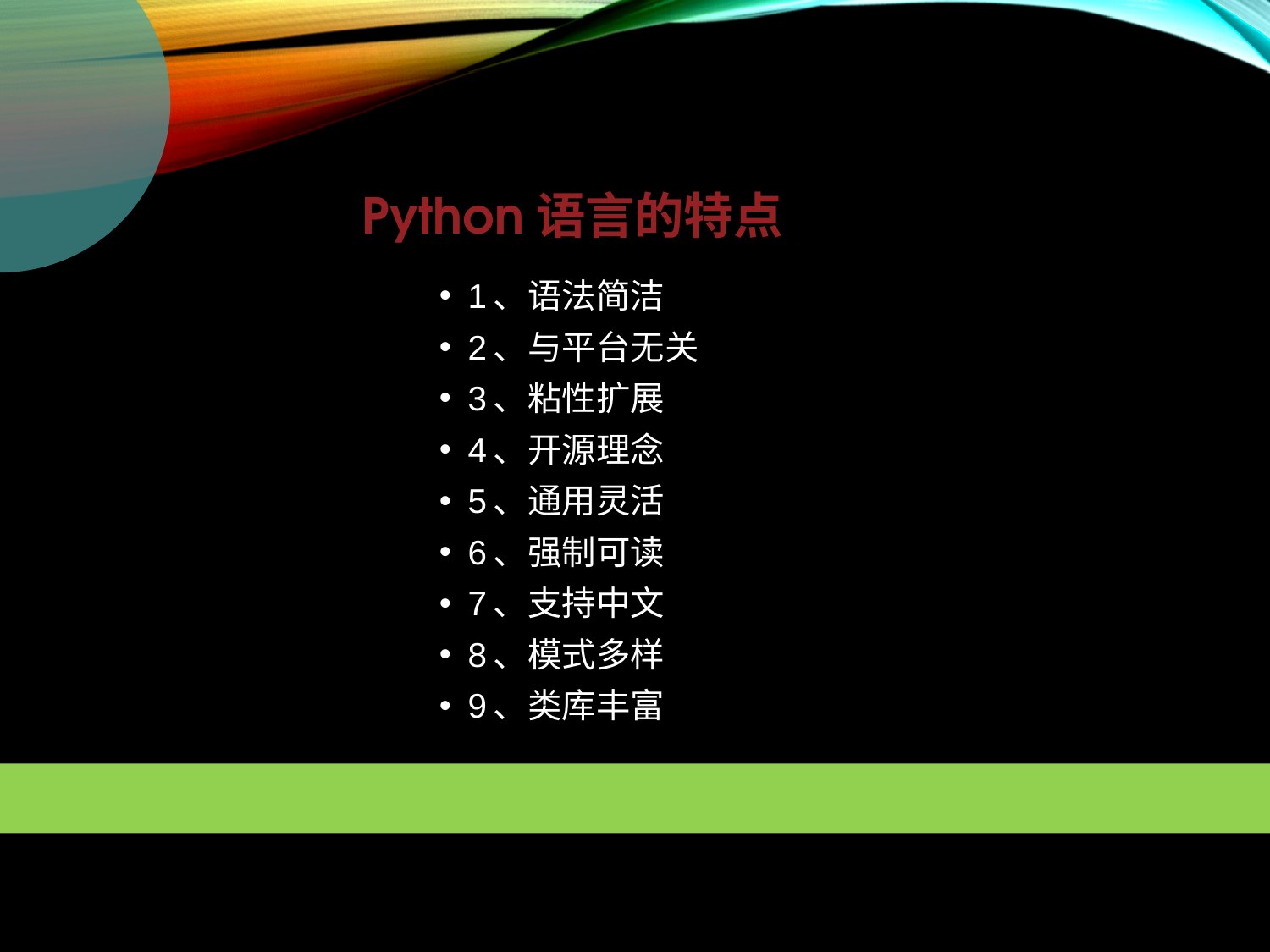

Python语言的特点
1、语法简洁
2、与平台无关
3、粘性扩展
4、开源理念
5、通用灵活
6、强制可读
7、支持中文
8、模式多样
9、类库丰富